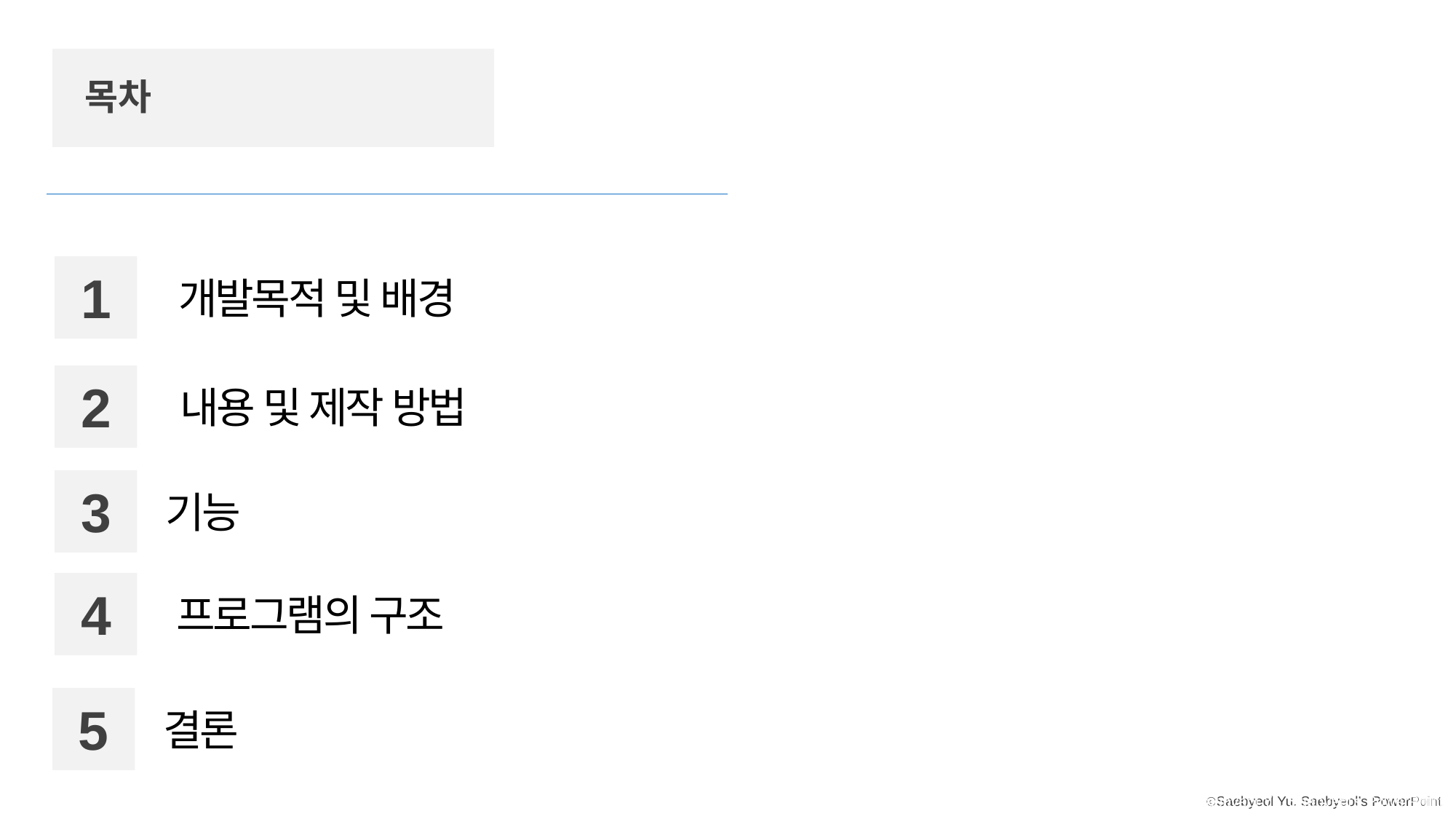

목차

1
개발목적 및 배경

2
내용 및 제작 방법

3
기능

4
프로그램의 구조

5
결론
ⓒSaebyeol Yu. Saebyeol’s PowerPoint